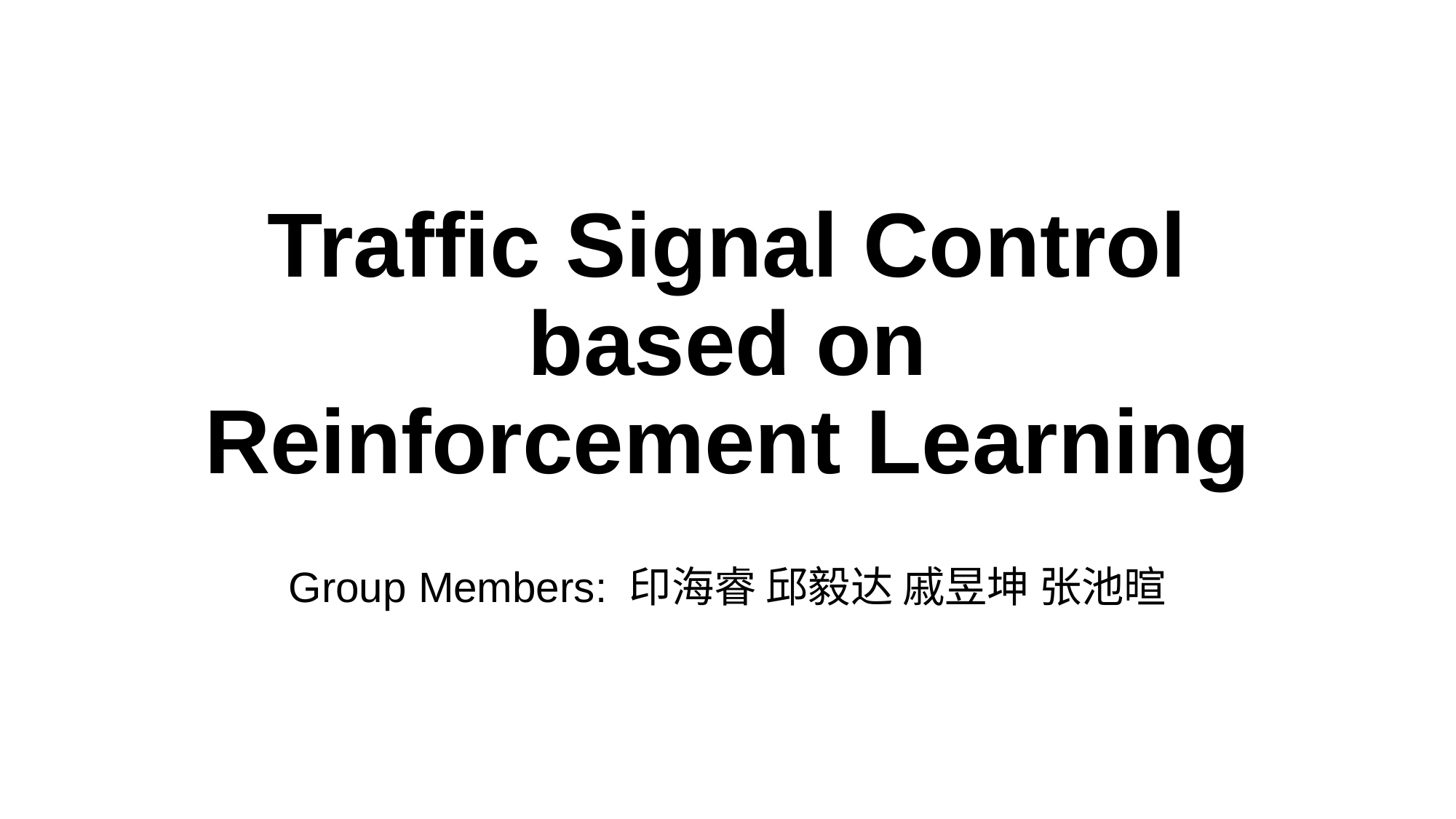

# Traffic Signal Control based on Reinforcement Learning
Group Members: 印海睿 邱毅达 戚昱坤 张池暄